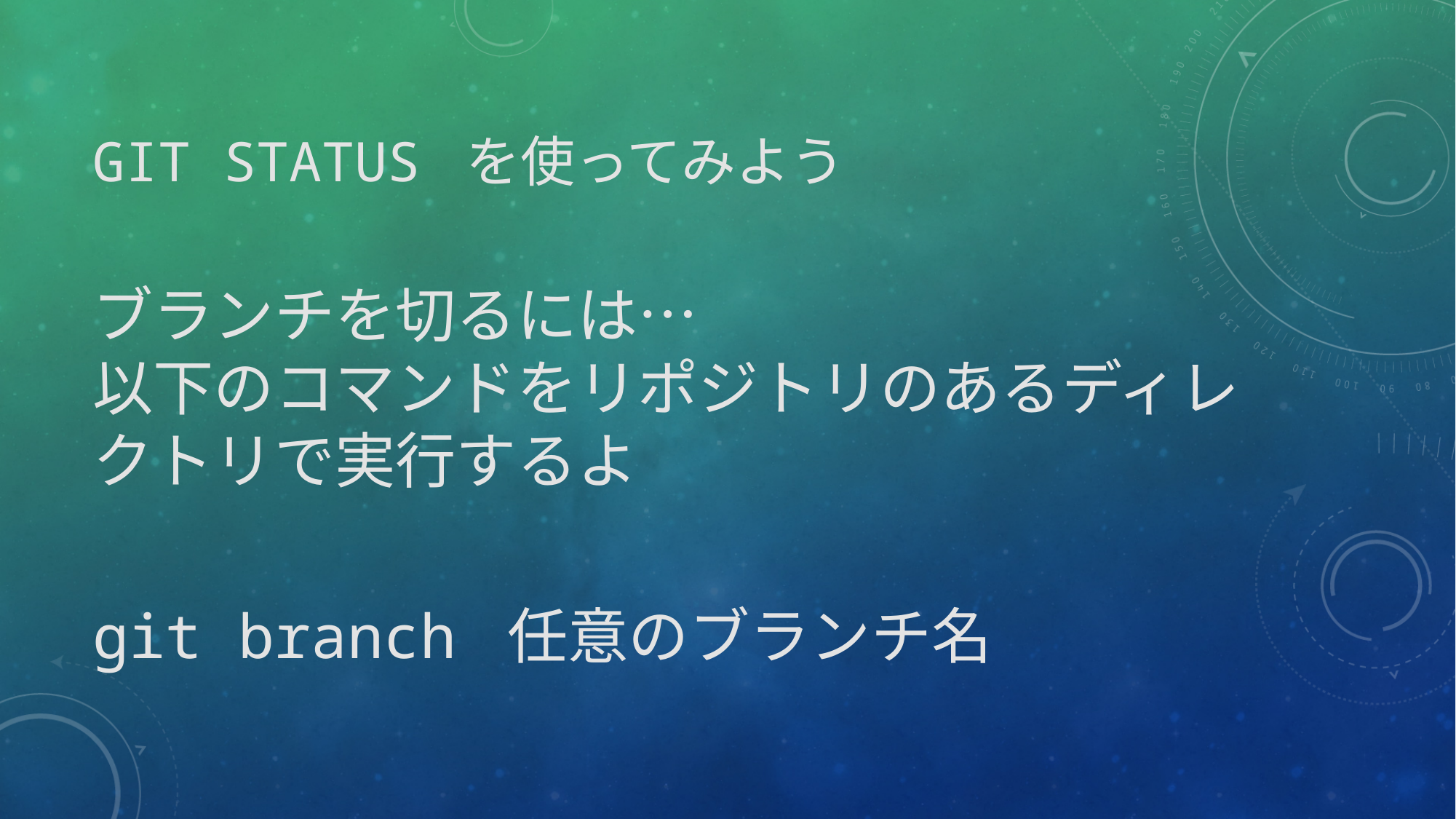

# git status を使ってみよう
ブランチを切るには…
以下のコマンドをリポジトリのあるディレクトリで実行するよ

git branch 任意のブランチ名